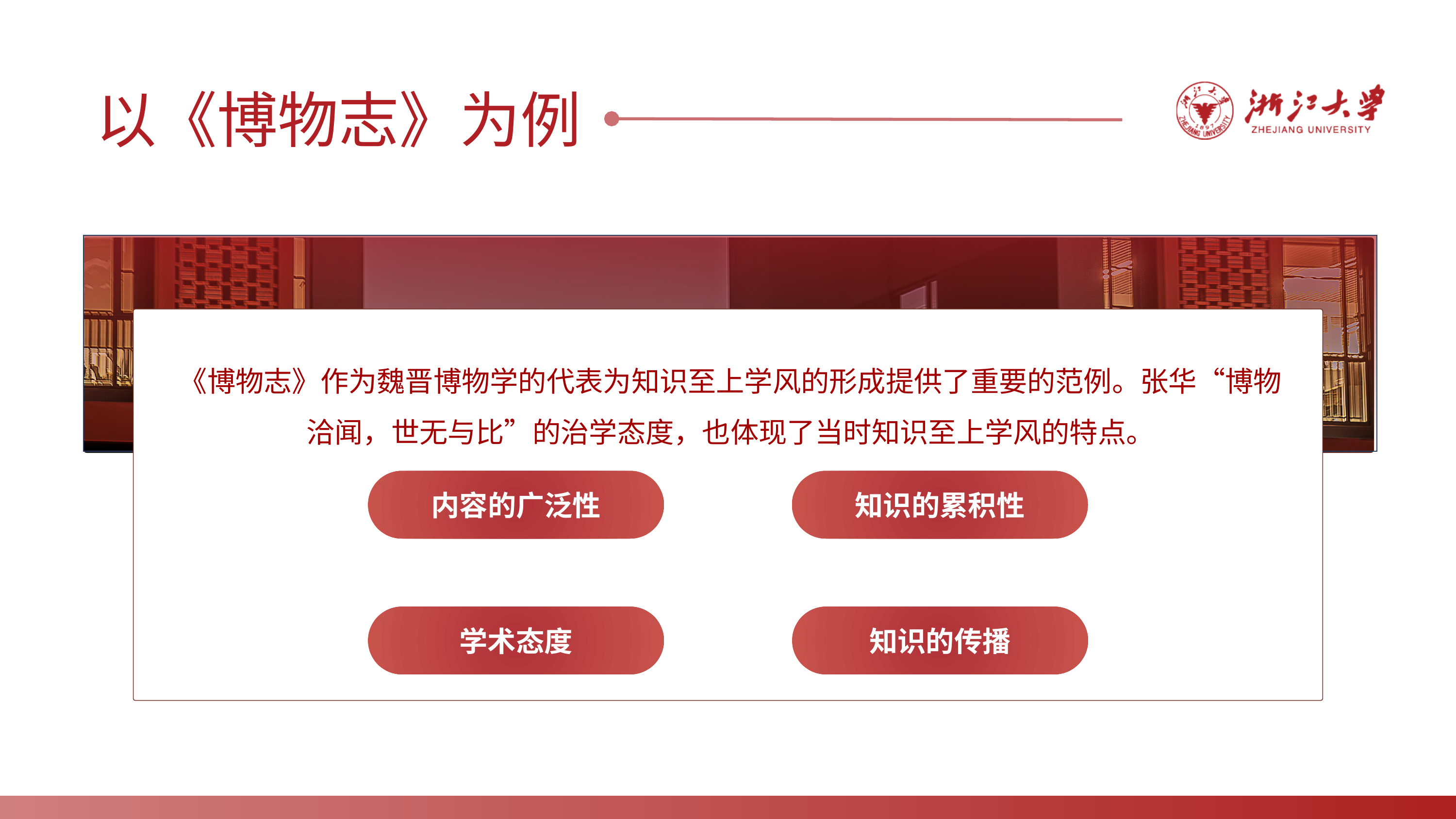

以《博物志》为例

《博物志》作为魏晋博物学的代表为知识至上学风的形成提供了重要的范例。张华“博物洽闻，世无与比”的治学态度，也体现了当时知识至上学风的特点。
内容的广泛性
知识的累积性
学术态度
知识的传播